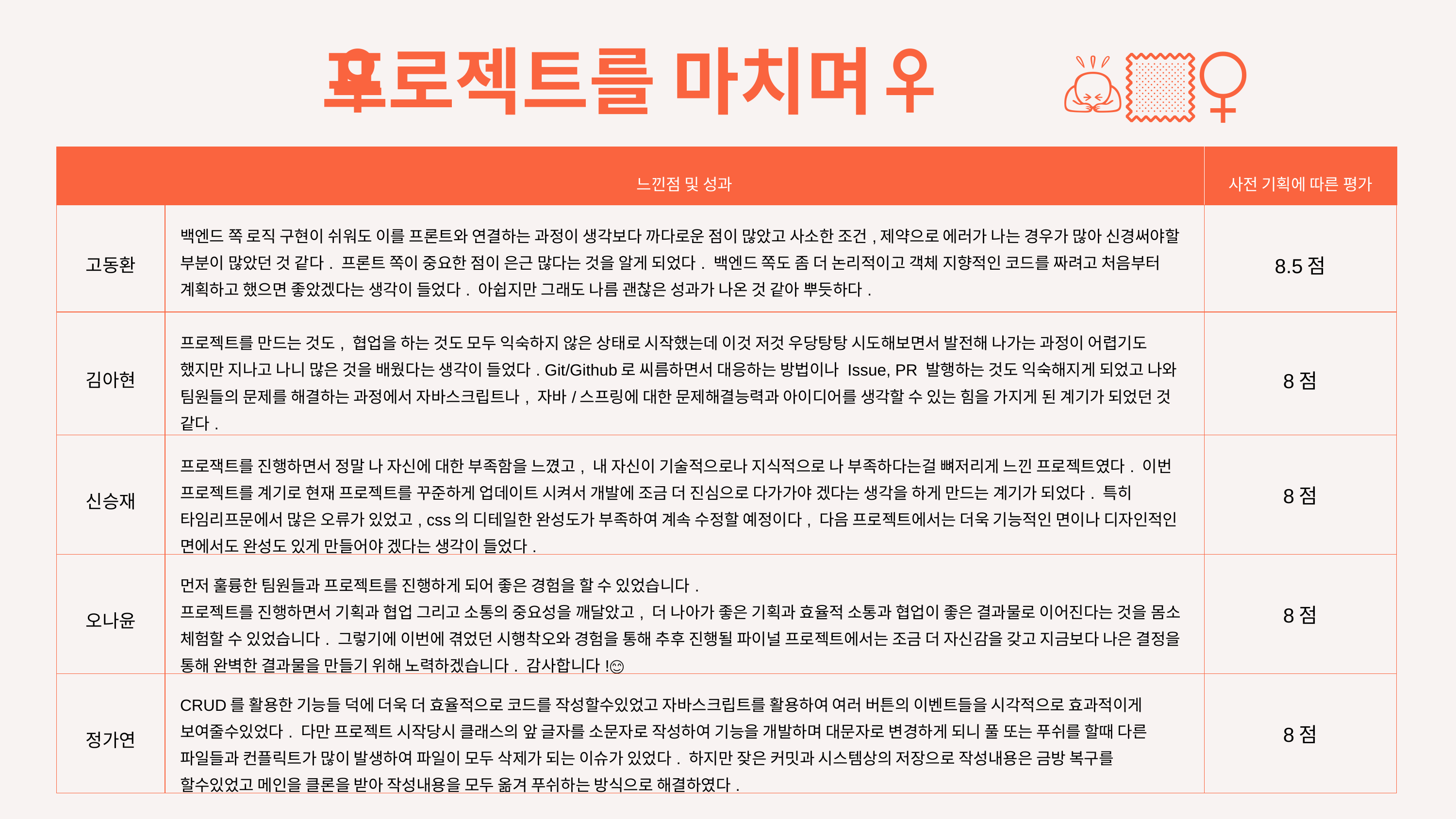

프로젝트를 마치며🙇🏻‍♀️
|  | 느낀점 및 성과 | 사전 기획에 따른 평가 |
| --- | --- | --- |
| 고동환 | 백엔드 쪽 로직 구현이 쉬워도 이를 프론트와 연결하는 과정이 생각보다 까다로운 점이 많았고 사소한 조건,제약으로 에러가 나는 경우가 많아 신경써야할 부분이 많았던 것 같다. 프론트 쪽이 중요한 점이 은근 많다는 것을 알게 되었다. 백엔드 쪽도 좀 더 논리적이고 객체 지향적인 코드를 짜려고 처음부터 계획하고 했으면 좋았겠다는 생각이 들었다. 아쉽지만 그래도 나름 괜찮은 성과가 나온 것 같아 뿌듯하다. | 8.5점 |
| 김아현 | 프로젝트를 만드는 것도, 협업을 하는 것도 모두 익숙하지 않은 상태로 시작했는데 이것 저것 우당탕탕 시도해보면서 발전해 나가는 과정이 어렵기도 했지만 지나고 나니 많은 것을 배웠다는 생각이 들었다. Git/Github로 씨름하면서 대응하는 방법이나 Issue, PR 발행하는 것도 익숙해지게 되었고 나와 팀원들의 문제를 해결하는 과정에서 자바스크립트나, 자바/스프링에 대한 문제해결능력과 아이디어를 생각할 수 있는 힘을 가지게 된 계기가 되었던 것 같다. | 8점 |
| 신승재 | 프로잭트를 진행하면서 정말 나 자신에 대한 부족함을 느꼈고, 내 자신이 기술적으로나 지식적으로 나 부족하다는걸 뼈저리게 느낀 프로젝트였다. 이번 프로젝트를 계기로 현재 프로젝트를 꾸준하게 업데이트 시켜서 개발에 조금 더 진심으로 다가가야 겠다는 생각을 하게 만드는 계기가 되었다. 특히 타임리프문에서 많은 오류가 있었고, css의 디테일한 완성도가 부족하여 계속 수정할 예정이다, 다음 프로젝트에서는 더욱 기능적인 면이나 디자인적인 면에서도 완성도 있게 만들어야 겠다는 생각이 들었다. | 8점 |
| 오나윤 | 먼저 훌륭한 팀원들과 프로젝트를 진행하게 되어 좋은 경험을 할 수 있었습니다. 프로젝트를 진행하면서 기획과 협업 그리고 소통의 중요성을 깨달았고, 더 나아가 좋은 기획과 효율적 소통과 협업이 좋은 결과물로 이어진다는 것을 몸소 체험할 수 있었습니다. 그렇기에 이번에 겪었던 시행착오와 경험을 통해 추후 진행될 파이널 프로젝트에서는 조금 더 자신감을 갖고 지금보다 나은 결정을 통해 완벽한 결과물을 만들기 위해 노력하겠습니다. 감사합니다!😊 | 8점 |
| 정가연 | CRUD를 활용한 기능들 덕에 더욱 더 효율적으로 코드를 작성할수있었고 자바스크립트를 활용하여 여러 버튼의 이벤트들을 시각적으로 효과적이게 보여줄수있었다. 다만 프로젝트 시작당시 클래스의 앞 글자를 소문자로 작성하여 기능을 개발하며 대문자로 변경하게 되니 풀 또는 푸쉬를 할때 다른 파일들과 컨플릭트가 많이 발생하여 파일이 모두 삭제가 되는 이슈가 있었다. 하지만 잦은 커밋과 시스템상의 저장으로 작성내용은 금방 복구를 할수있었고 메인을 클론을 받아 작성내용을 모두 옮겨 푸쉬하는 방식으로 해결하였다. | 8점 |